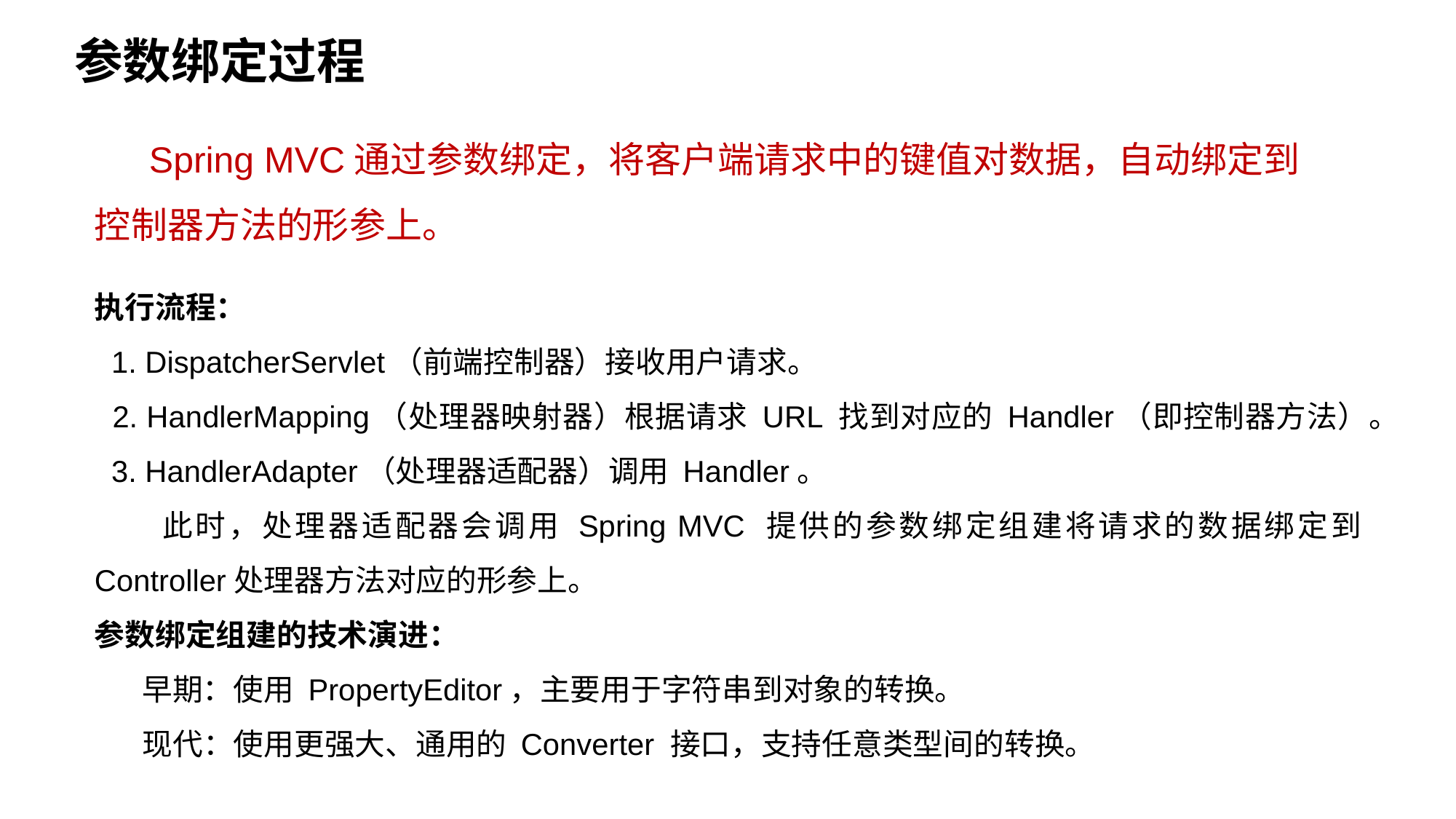

参数绑定过程
Spring MVC通过参数绑定，将客户端请求中的键值对数据，自动绑定到控制器方法的形参上。
执行流程：
  1. DispatcherServlet（前端控制器）接收用户请求。
  2. HandlerMapping（处理器映射器）根据请求 URL 找到对应的 Handler（即控制器方法）。
  3. HandlerAdapter（处理器适配器）调用 Handler。
      此时，处理器适配器会调用 Spring MVC 提供的参数绑定组建将请求的数据绑定到Controller处理器方法对应的形参上。
参数绑定组建的技术演进：
      早期：使用 PropertyEditor，主要用于字符串到对象的转换。
      现代：使用更强大、通用的 Converter 接口，支持任意类型间的转换。